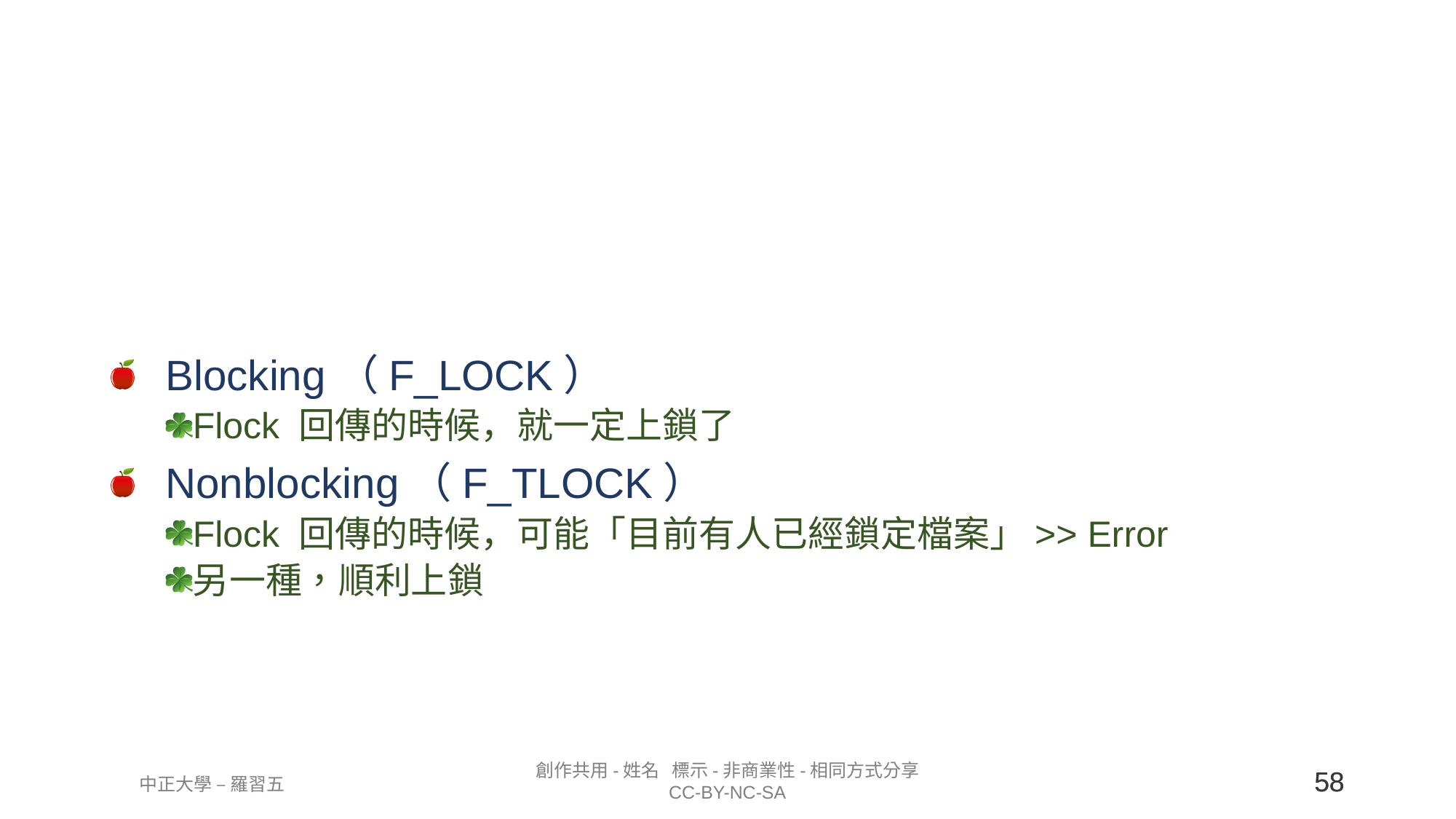

#
Blocking（F_LOCK）
Flock 回傳的時候，就一定上鎖了
Nonblocking（F_TLOCK）
Flock 回傳的時候，可能「目前有人已經鎖定檔案」>> Error
另一種，順利上鎖